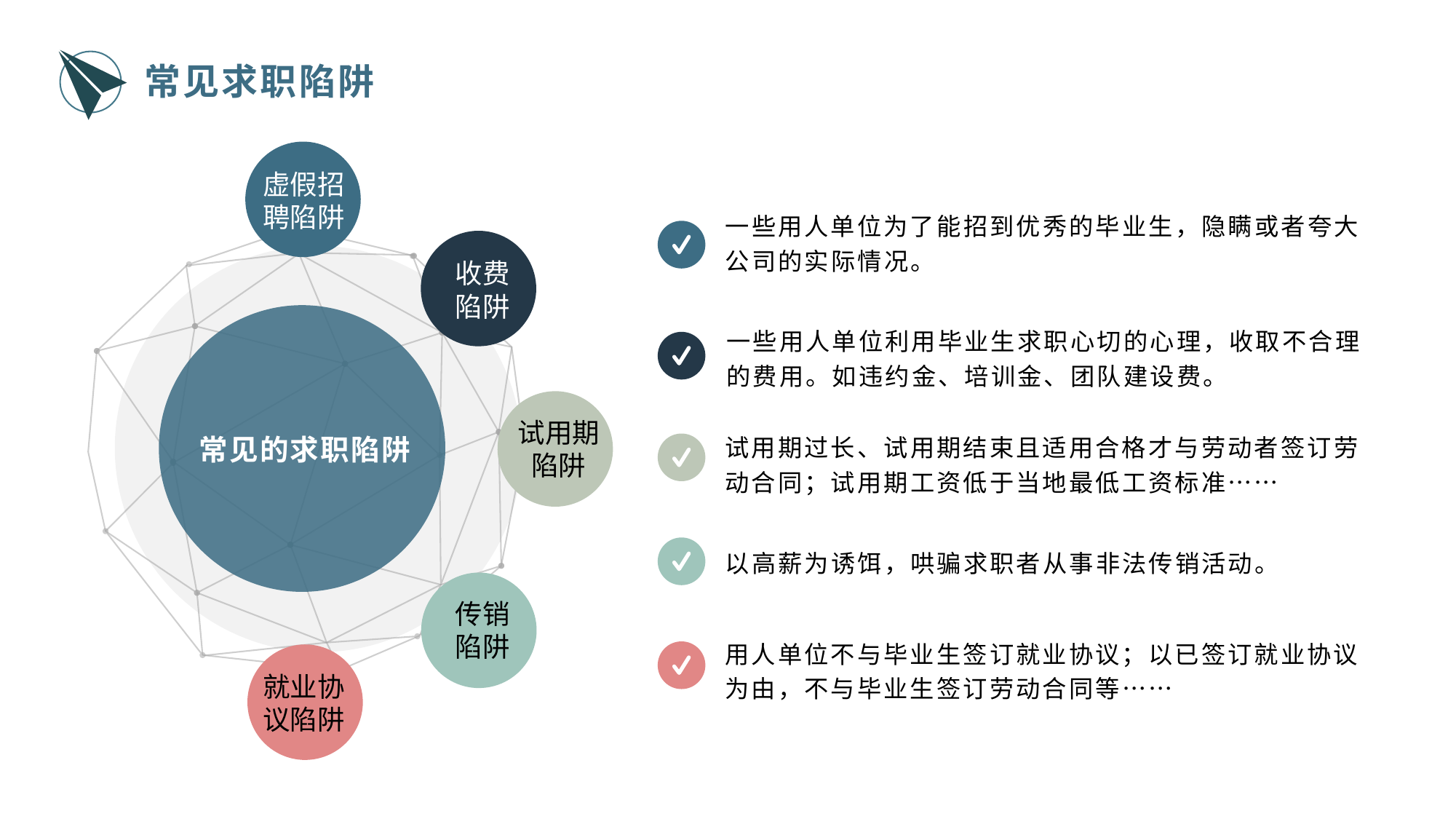

常见求职陷阱

虚假招聘陷阱

收费
陷阱

试用期陷阱
常见的求职陷阱

传销
陷阱

就业协议陷阱
一些用人单位为了能招到优秀的毕业生，隐瞒或者夸大公司的实际情况。

一些用人单位利用毕业生求职心切的心理，收取不合理的费用。如违约金、培训金、团队建设费。

试用期过长、试用期结束且适用合格才与劳动者签订劳动合同；试用期工资低于当地最低工资标准……

以高薪为诱饵，哄骗求职者从事非法传销活动。

用人单位不与毕业生签订就业协议；以已签订就业协议为由，不与毕业生签订劳动合同等……